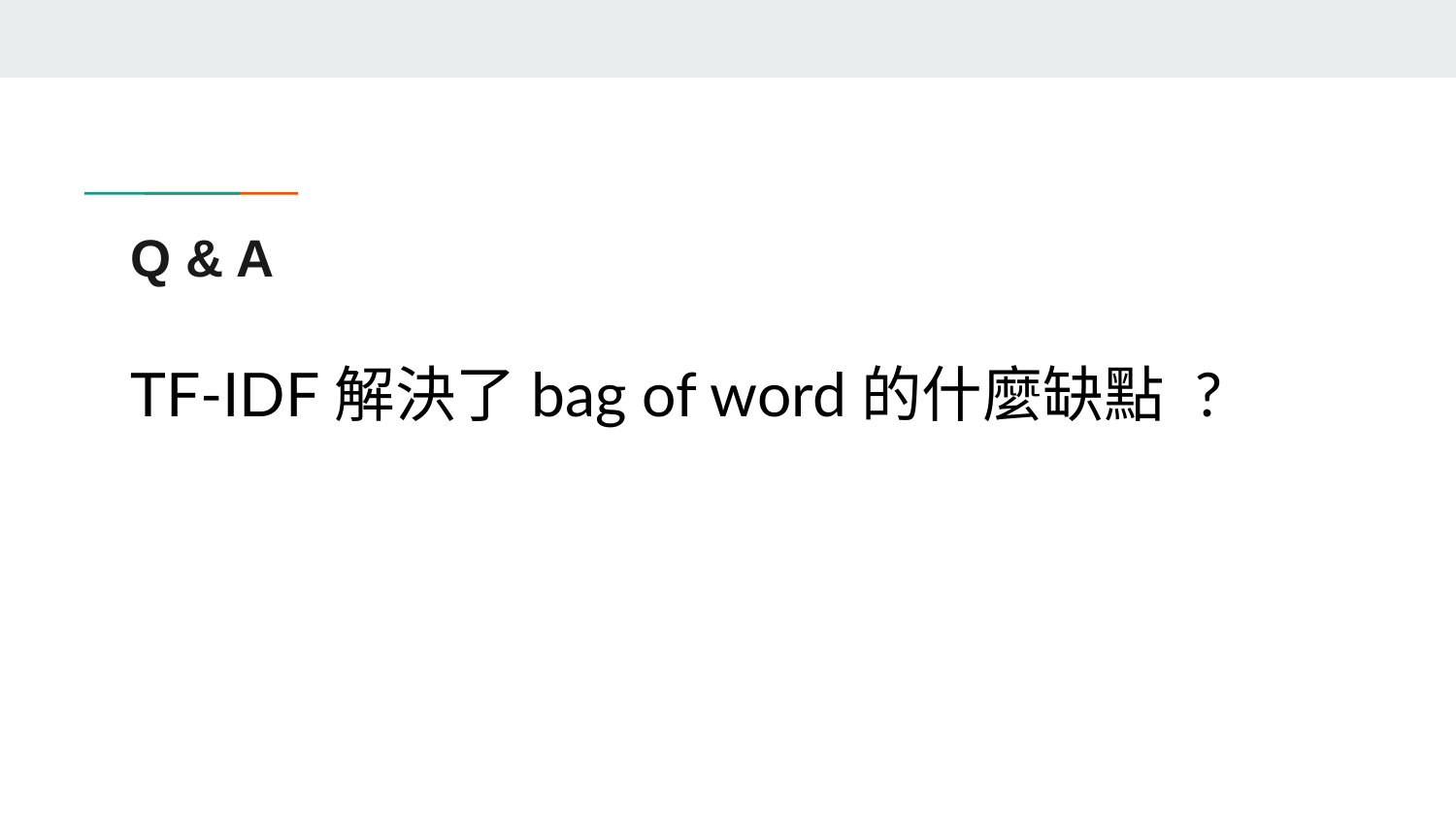

# Q & A
TF-IDF解決了bag of word的什麼缺點 ?